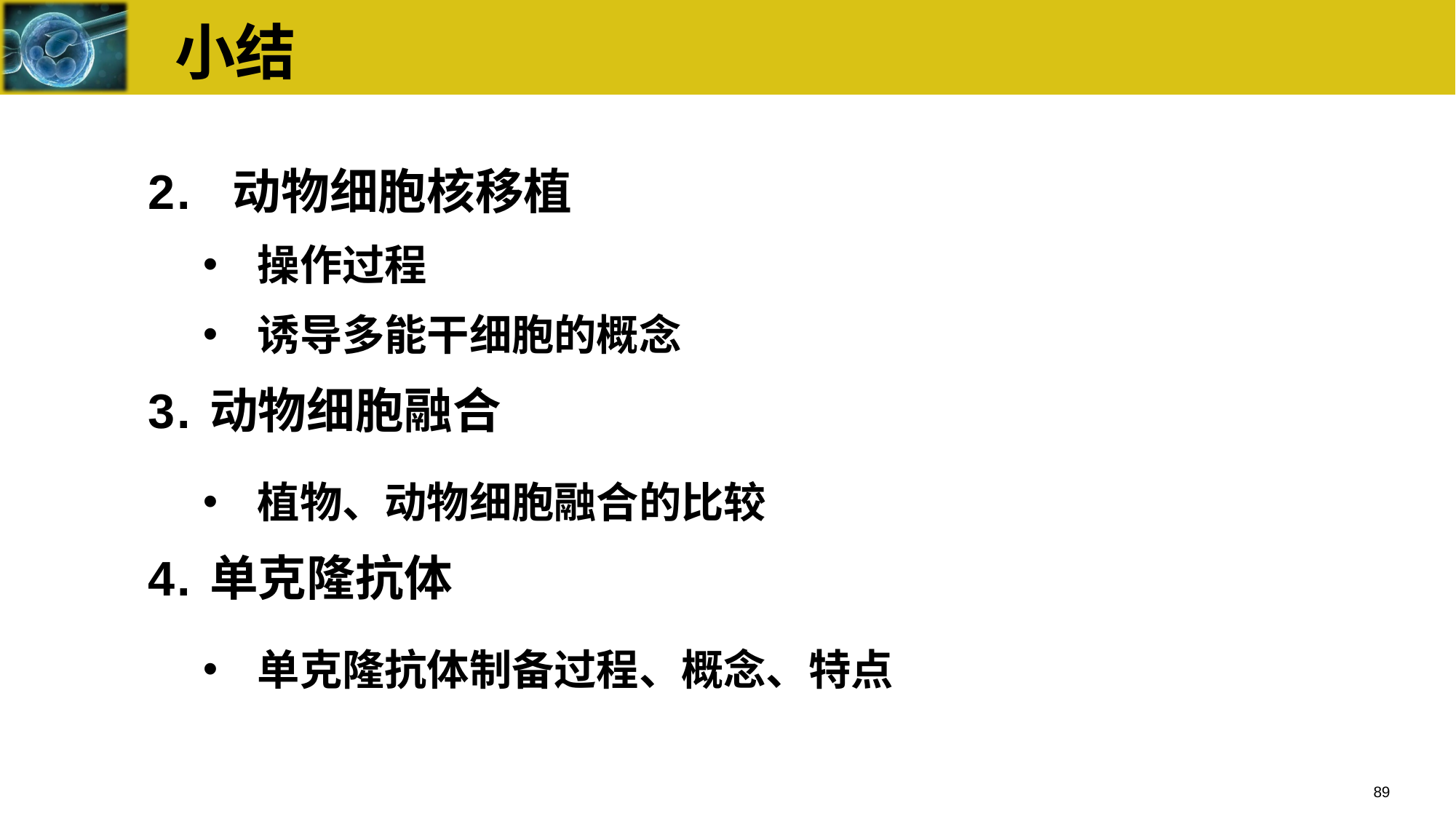

# 小结
 动物细胞核移植
操作过程
诱导多能干细胞的概念
动物细胞融合
植物、动物细胞融合的比较
单克隆抗体
单克隆抗体制备过程、概念、特点
89